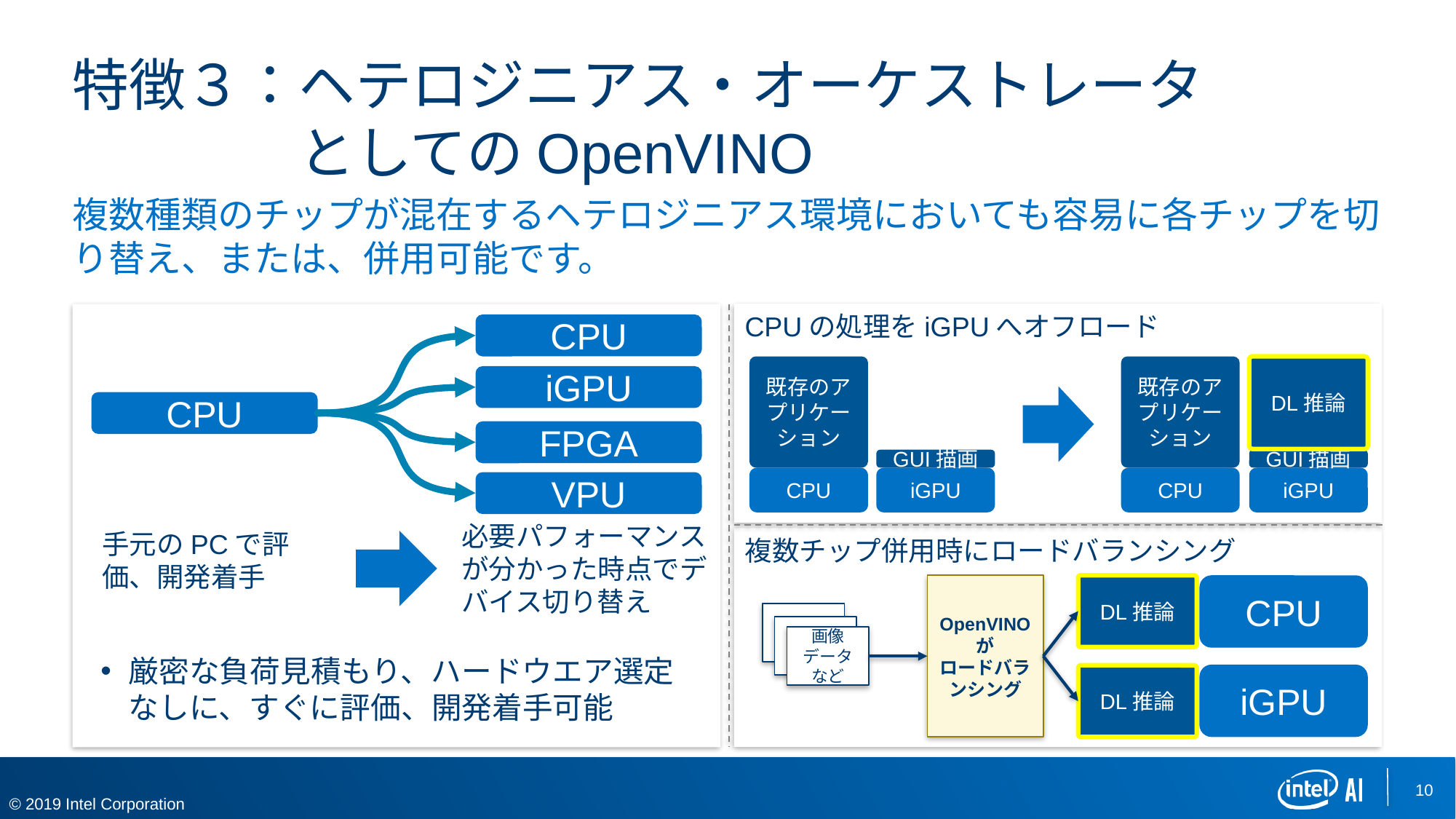

# 特徴３：ヘテロジニアス・オーケストレータ 　　　　としてのOpenVINO
複数種類のチップが混在するヘテロジニアス環境においても容易に各チップを切り替え、または、併用可能です。
CPUの処理をiGPUへオフロード

CPU
iGPU
CPU
FPGA
VPU
既存のアプリケーション
既存のアプリケーション
DL推論

GUI描画
GUI描画
CPU
iGPU
CPU
iGPU
必要パフォーマンスが分かった時点でデバイス切り替え
手元のPCで評価、開発着手
複数チップ併用時にロードバランシング

OpenVINO
が
ロードバランシング
DL推論
CPU
iGPU

画像データ
など
厳密な負荷見積もり、ハードウエア選定なしに、すぐに評価、開発着手可能
DL推論
10